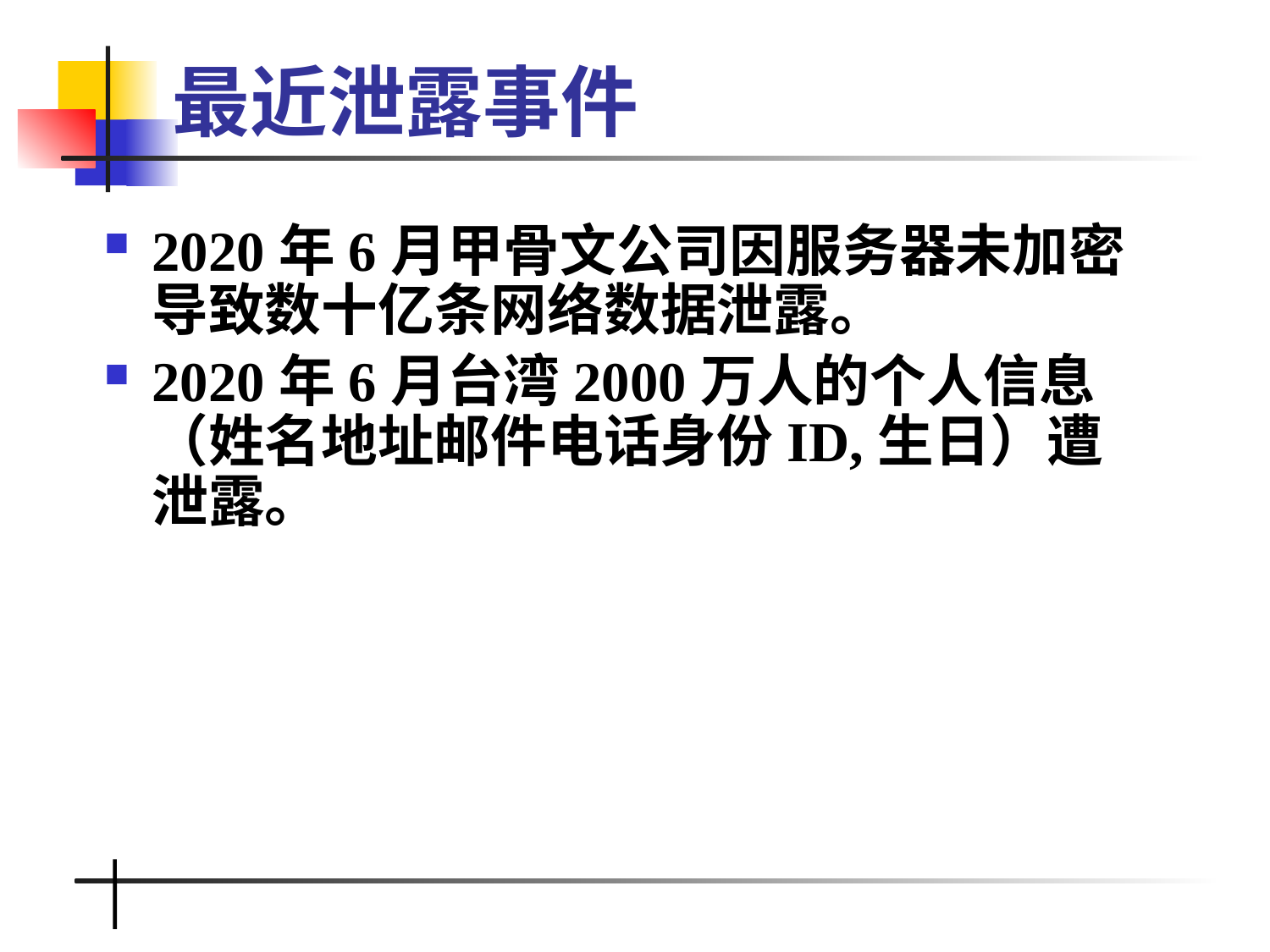

# 最近泄露事件
2020年6月甲骨文公司因服务器未加密导致数十亿条网络数据泄露。
2020年6月台湾2000万人的个人信息（姓名地址邮件电话身份ID,生日）遭泄露。